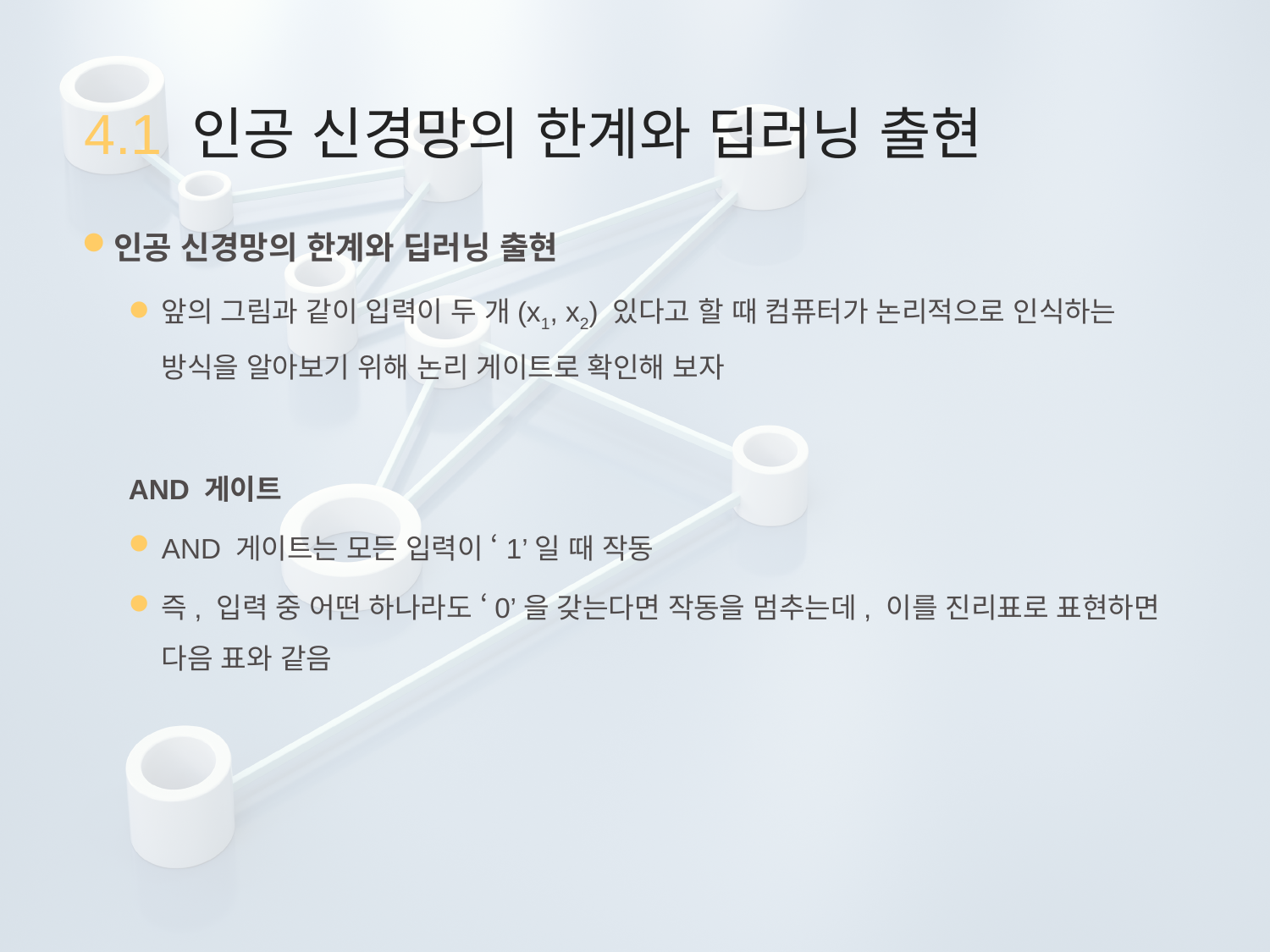

# 4.1 인공 신경망의 한계와 딥러닝 출현
인공 신경망의 한계와 딥러닝 출현
앞의 그림과 같이 입력이 두 개(x1, x2) 있다고 할 때 컴퓨터가 논리적으로 인식하는 방식을 알아보기 위해 논리 게이트로 확인해 보자

AND 게이트
AND 게이트는 모든 입력이 ‘1’일 때 작동
즉, 입력 중 어떤 하나라도 ‘0’을 갖는다면 작동을 멈추는데, 이를 진리표로 표현하면 다음 표와 같음